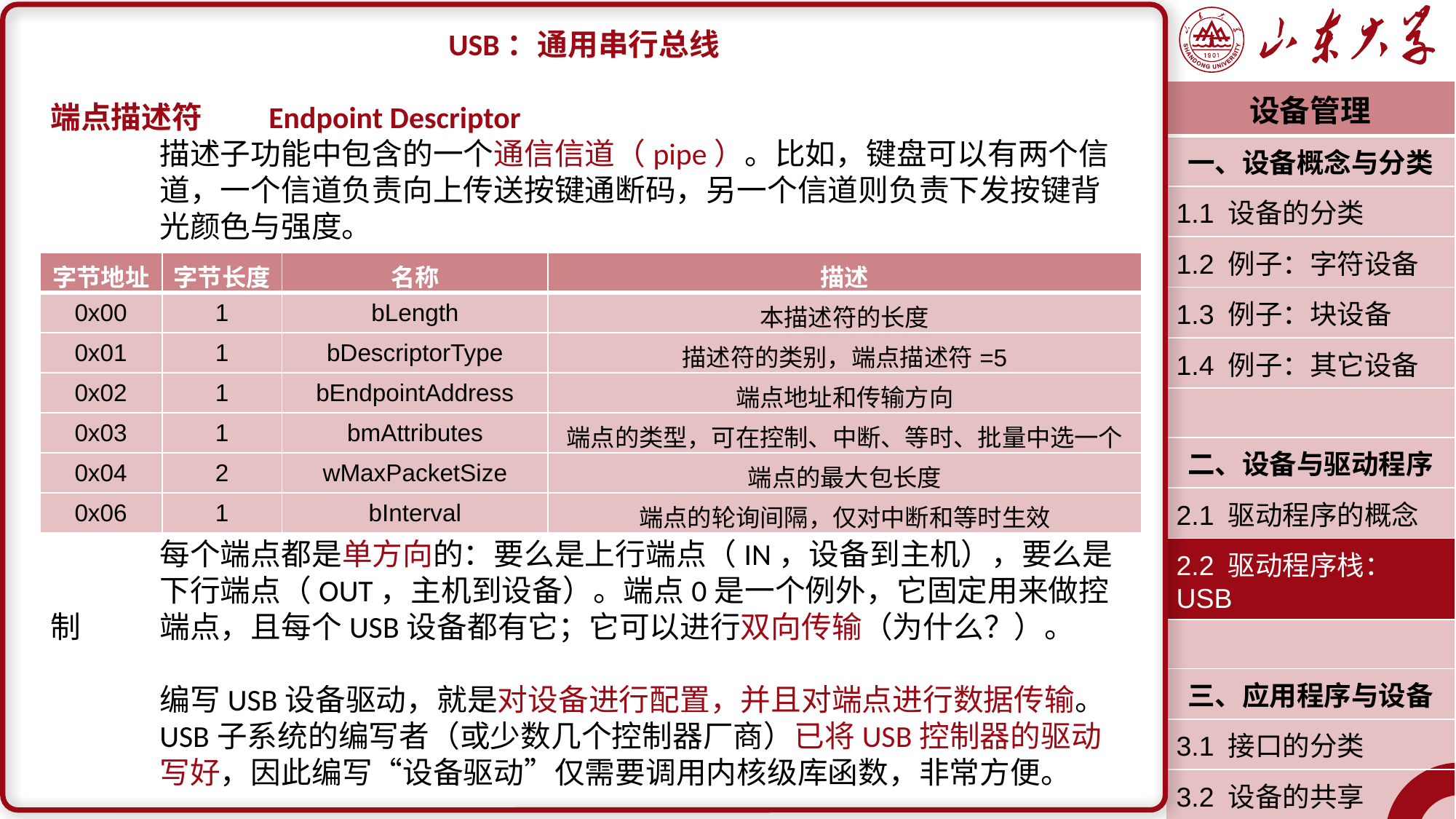

USB：通用串行总线

端点描述符	Endpoint Descriptor
	描述子功能中包含的一个通信信道（pipe）。比如，键盘可以有两个信	道，一个信道负责向上传送按键通断码，另一个信道则负责下发按键背	光颜色与强度。

	每个端点都是单方向的：要么是上行端点（IN，设备到主机），要么是	下行端点（OUT，主机到设备）。端点0是一个例外，它固定用来做控制	端点，且每个USB设备都有它；它可以进行双向传输（为什么？）。

	编写USB设备驱动，就是对设备进行配置，并且对端点进行数据传输。	USB子系统的编写者（或少数几个控制器厂商）已将USB控制器的驱动	写好，因此编写“设备驱动”仅需要调用内核级库函数，非常方便。
| 设备管理 |
| --- |
| 一、设备概念与分类 |
| 1.1 设备的分类 |
| 1.2 例子：字符设备 |
| 1.3 例子：块设备 |
| 1.4 例子：其它设备 |
|  |
| 二、设备与驱动程序 |
| 2.1 驱动程序的概念 |
| 2.2 驱动程序栈：USB |
|  |
| 三、应用程序与设备 |
| 3.1 接口的分类 |
| 3.2 设备的共享 |
| 潘润宇 2023.04 |
| 字节地址 | 字节长度 | 名称 | 描述 |
| --- | --- | --- | --- |
| 0x00 | 1 | bLength | 本描述符的长度 |
| 0x01 | 1 | bDescriptorType | 描述符的类别，端点描述符=5 |
| 0x02 | 1 | bEndpointAddress | 端点地址和传输方向 |
| 0x03 | 1 | bmAttributes | 端点的类型，可在控制、中断、等时、批量中选一个 |
| 0x04 | 2 | wMaxPacketSize | 端点的最大包长度 |
| 0x06 | 1 | bInterval | 端点的轮询间隔，仅对中断和等时生效 |